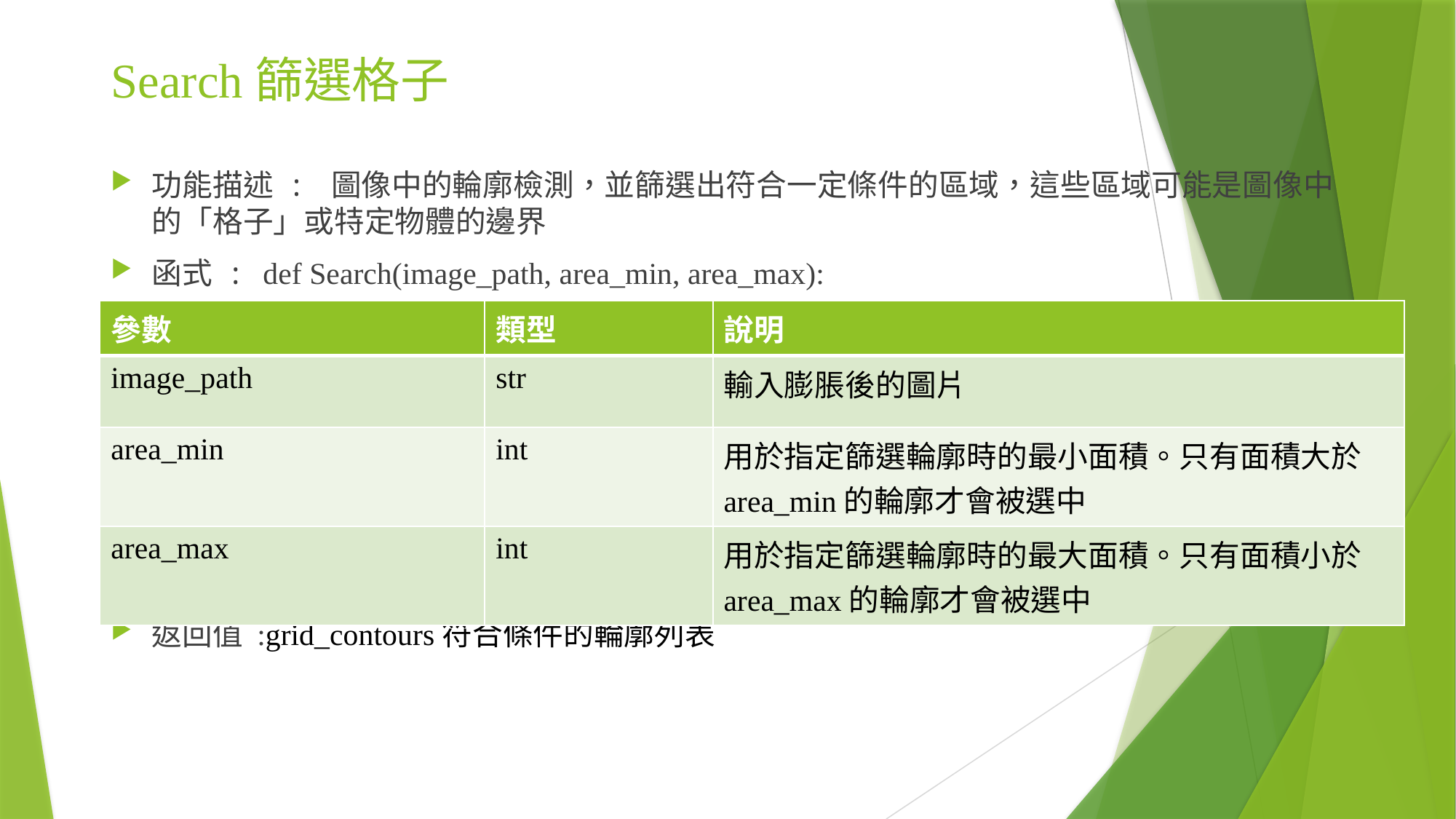

# Search篩選格子
功能描述 : 圖像中的輪廓檢測，並篩選出符合一定條件的區域，這些區域可能是圖像中的「格子」或特定物體的邊界
函式 : def Search(image_path, area_min, area_max):

返回值 :grid_contours符合條件的輪廓列表

| 參數 | 類型 | 說明 |
| --- | --- | --- |
| image\_path | str | 輸入膨脹後的圖片 |
| area\_min | int | 用於指定篩選輪廓時的最小面積。只有面積大於area\_min的輪廓才會被選中 |
| area\_max | int | 用於指定篩選輪廓時的最大面積。只有面積小於area\_max的輪廓才會被選中 |